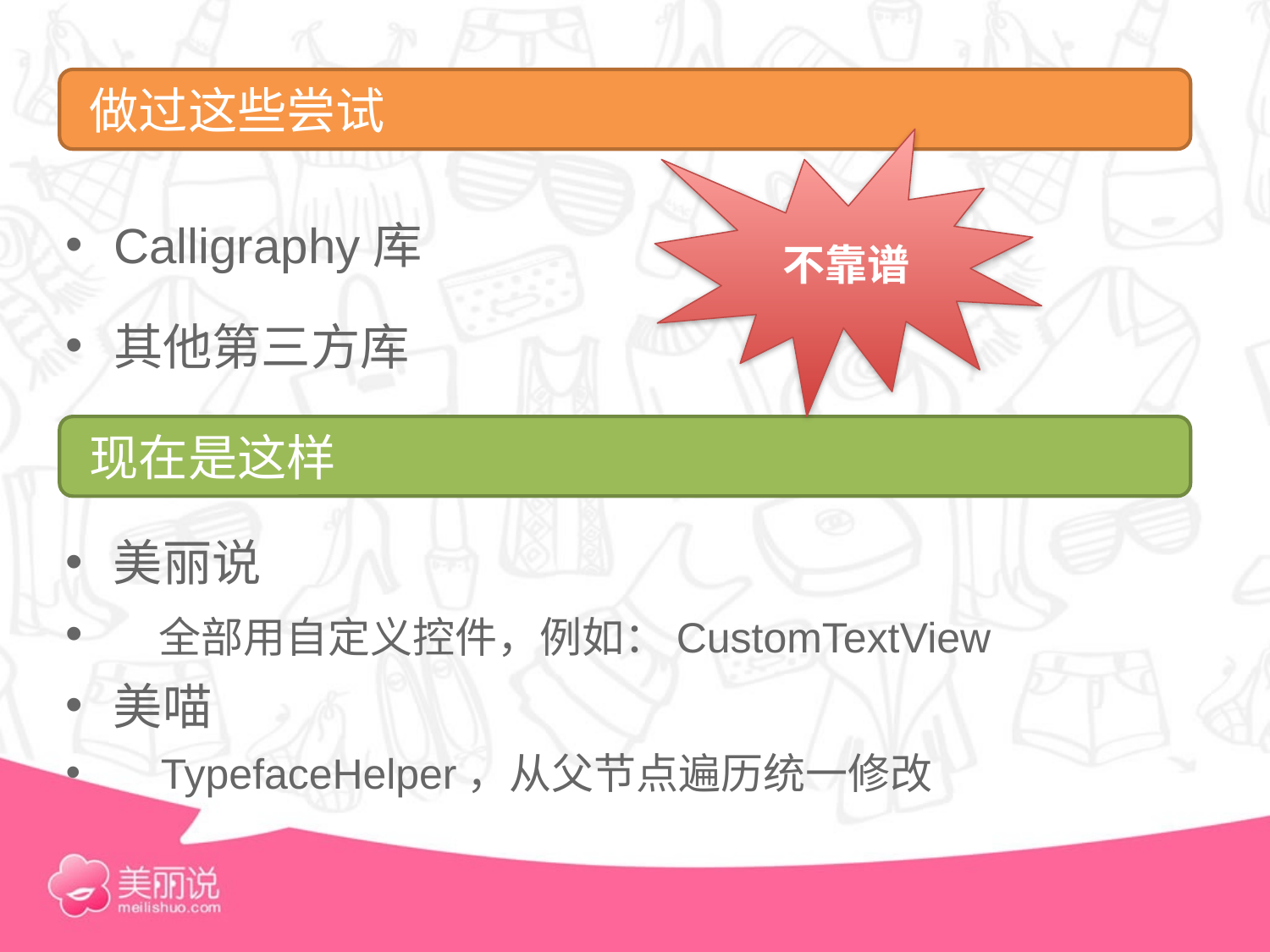

做过这些尝试
不靠谱
Calligraphy库
其他第三方库
 现在是这样
美丽说
   全部用自定义控件，例如：CustomTextView
美喵
    TypefaceHelper，从父节点遍历统一修改